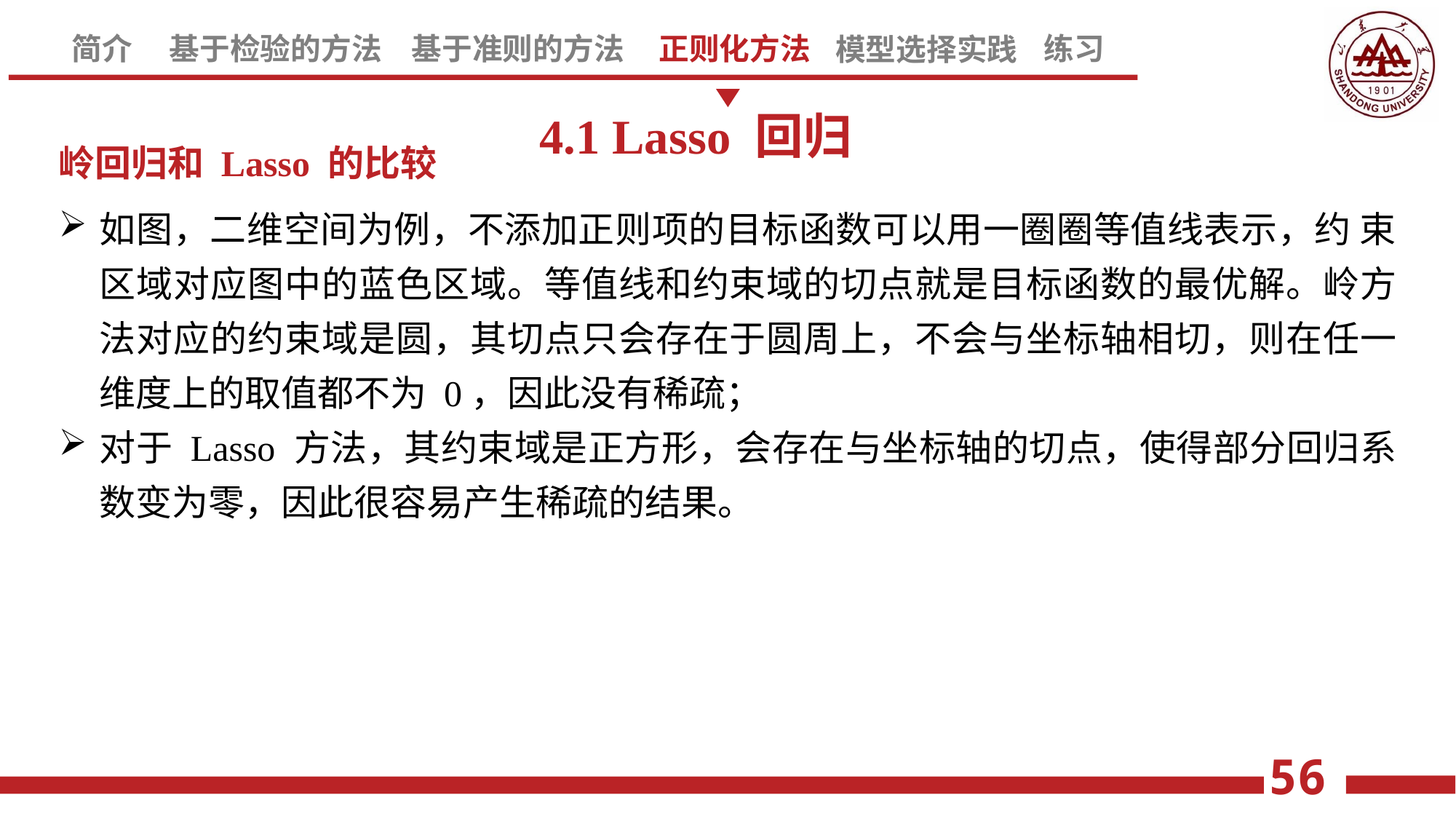

4.1 Lasso 回归
岭回归和 Lasso 的比较
如图，二维空间为例，不添加正则项的目标函数可以用一圈圈等值线表示，约 束区域对应图中的蓝色区域。等值线和约束域的切点就是目标函数的最优解。岭方法对应的约束域是圆，其切点只会存在于圆周上，不会与坐标轴相切，则在任一维度上的取值都不为 0，因此没有稀疏；
对于 Lasso 方法，其约束域是正方形，会存在与坐标轴的切点，使得部分回归系数变为零，因此很容易产生稀疏的结果。